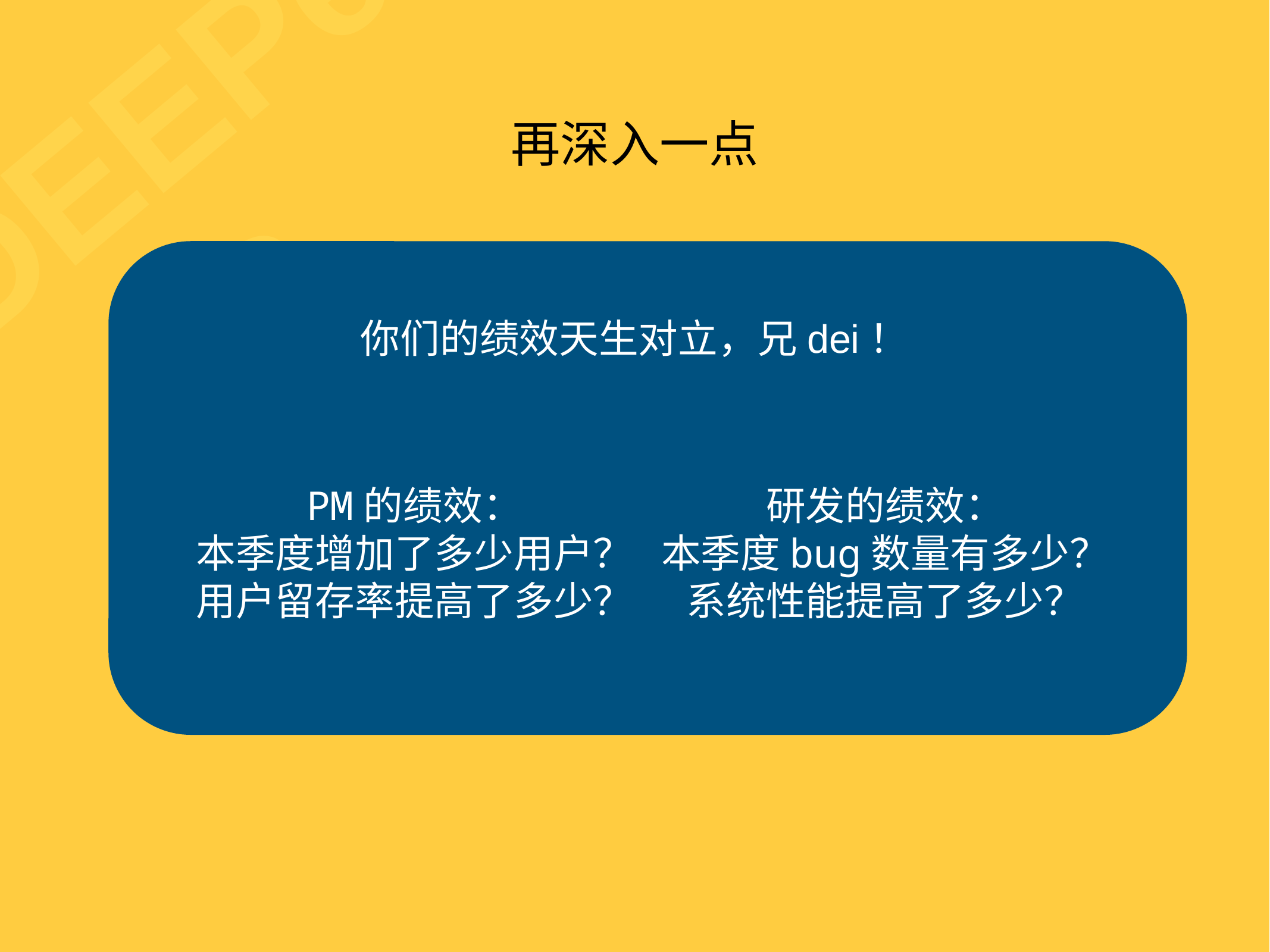

DEEPeR
再深入一点

你们的绩效天生对立，兄dei！
PM的绩效：
本季度增加了多少用户？
用户留存率提高了多少？
研发的绩效：
本季度bug数量有多少？
系统性能提高了多少？